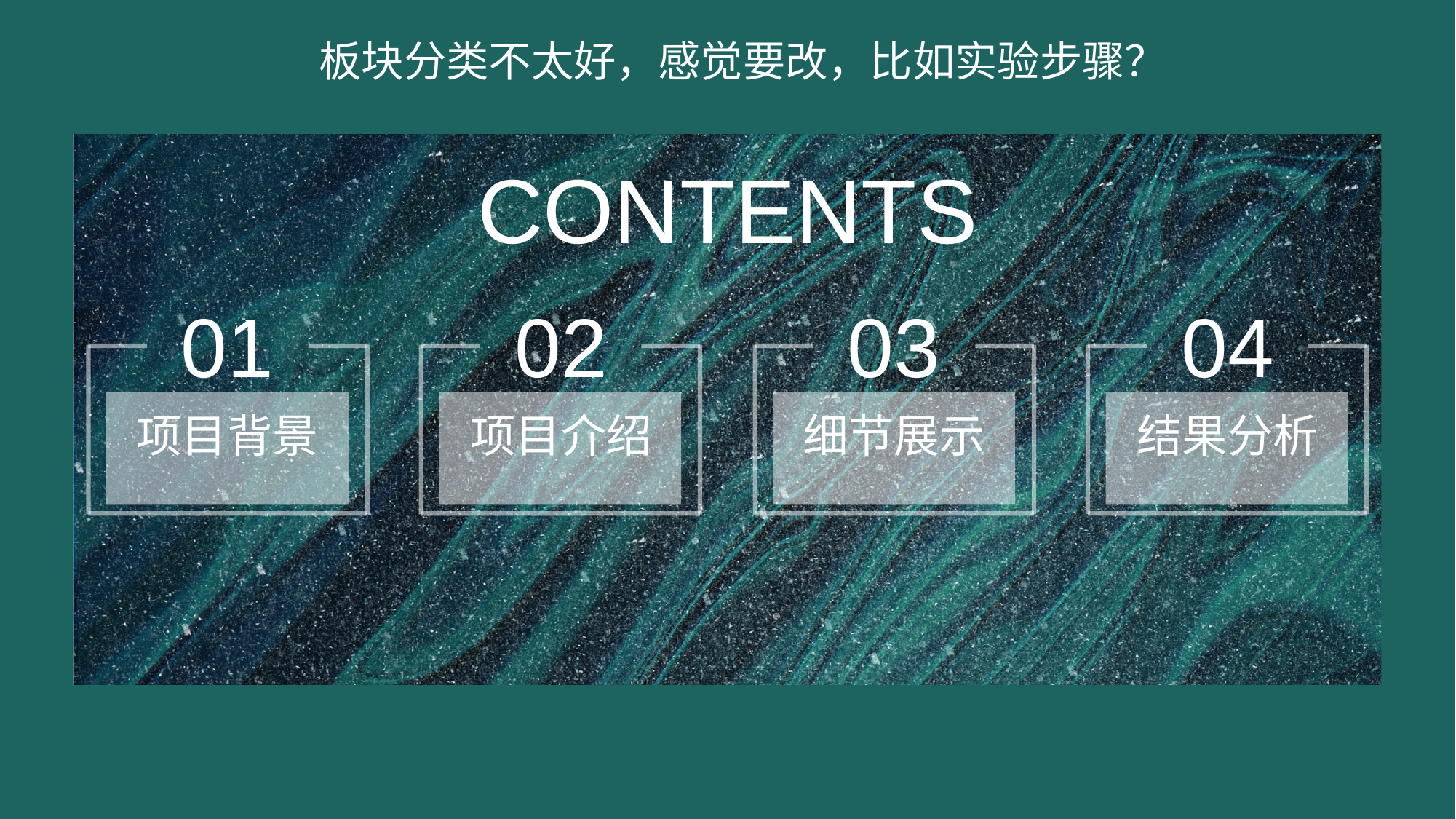

板块分类不太好，感觉要改，比如实验步骤？

CONTENTS
01

项目背景
02

项目介绍
03

细节展示
04

结果分析